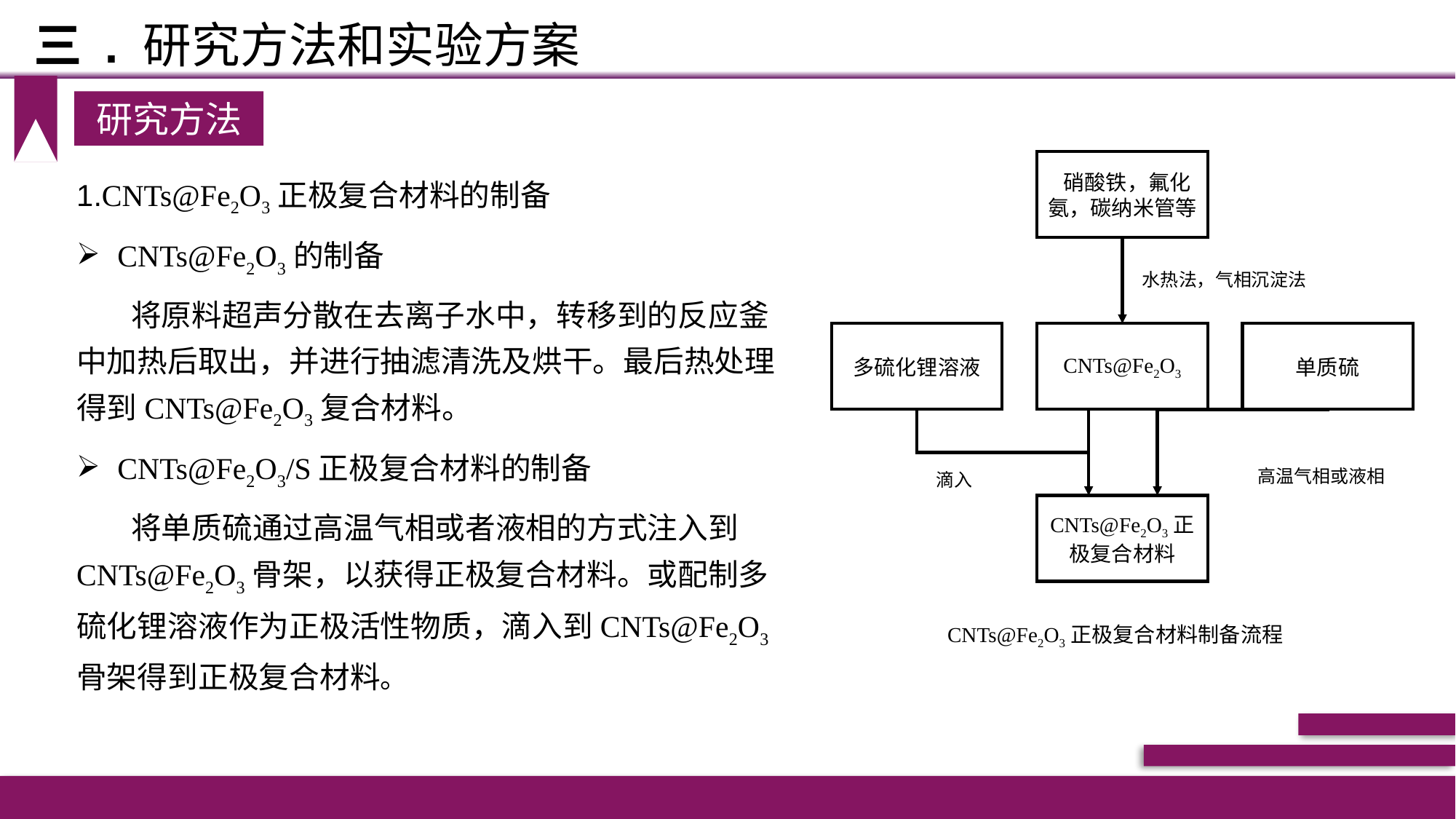

# 三 . 研究方法和实验方案

研究方法
 硝酸铁，氟化氨，碳纳米管等
多硫化锂溶液
CNTs@Fe2O3
单质硫
CNTs@Fe2O3正极复合材料
CNTs@Fe2O3正极复合材料制备流程
1.CNTs@Fe2O3正极复合材料的制备
CNTs@Fe2O3的制备
将原料超声分散在去离子水中，转移到的反应釜中加热后取出，并进行抽滤清洗及烘干。最后热处理得到CNTs@Fe2O3复合材料。
CNTs@Fe2O3/S正极复合材料的制备
将单质硫通过高温气相或者液相的方式注入到CNTs@Fe2O3骨架，以获得正极复合材料。或配制多硫化锂溶液作为正极活性物质，滴入到CNTs@Fe2O3骨架得到正极复合材料。
水热法，气相沉淀法
高温气相或液相
滴入